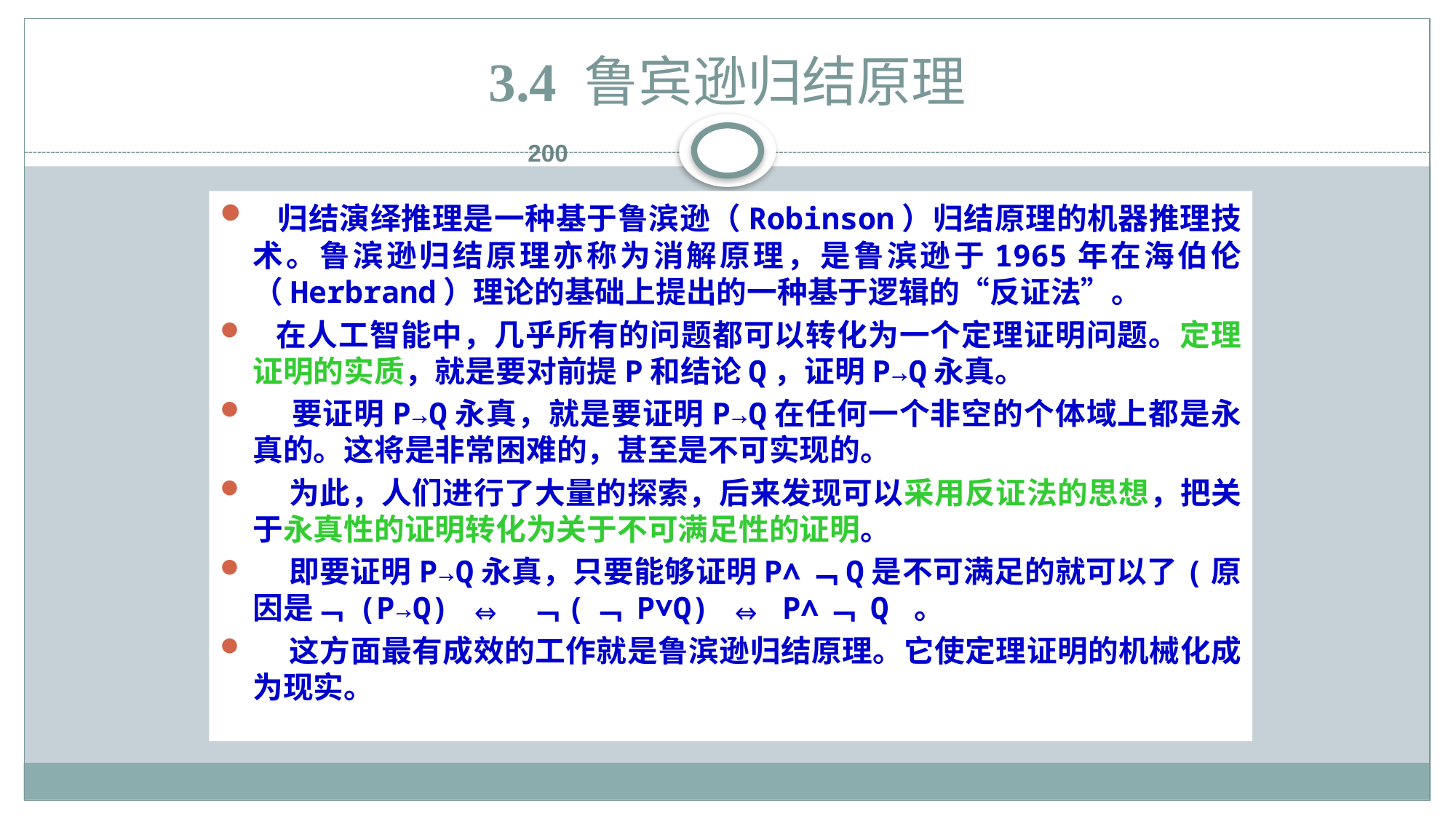

# 3.4 鲁宾逊归结原理
200
  归结演绎推理是一种基于鲁滨逊（Robinson）归结原理的机器推理技术。鲁滨逊归结原理亦称为消解原理，是鲁滨逊于1965年在海伯伦（Herbrand）理论的基础上提出的一种基于逻辑的“反证法”。
  在人工智能中，几乎所有的问题都可以转化为一个定理证明问题。定理证明的实质，就是要对前提P和结论Q，证明P→Q永真。
    要证明P→Q永真，就是要证明P→Q在任何一个非空的个体域上都是永真的。这将是非常困难的，甚至是不可实现的。
    为此，人们进行了大量的探索，后来发现可以采用反证法的思想，把关于永真性的证明转化为关于不可满足性的证明。
    即要证明P→Q永真，只要能够证明P∧﹁Q是不可满足的就可以了(原因是﹁ (P→Q) ⇔ ﹁(﹁ P∨Q) ⇔ P∧﹁ Q 。
    这方面最有成效的工作就是鲁滨逊归结原理。它使定理证明的机械化成为现实。